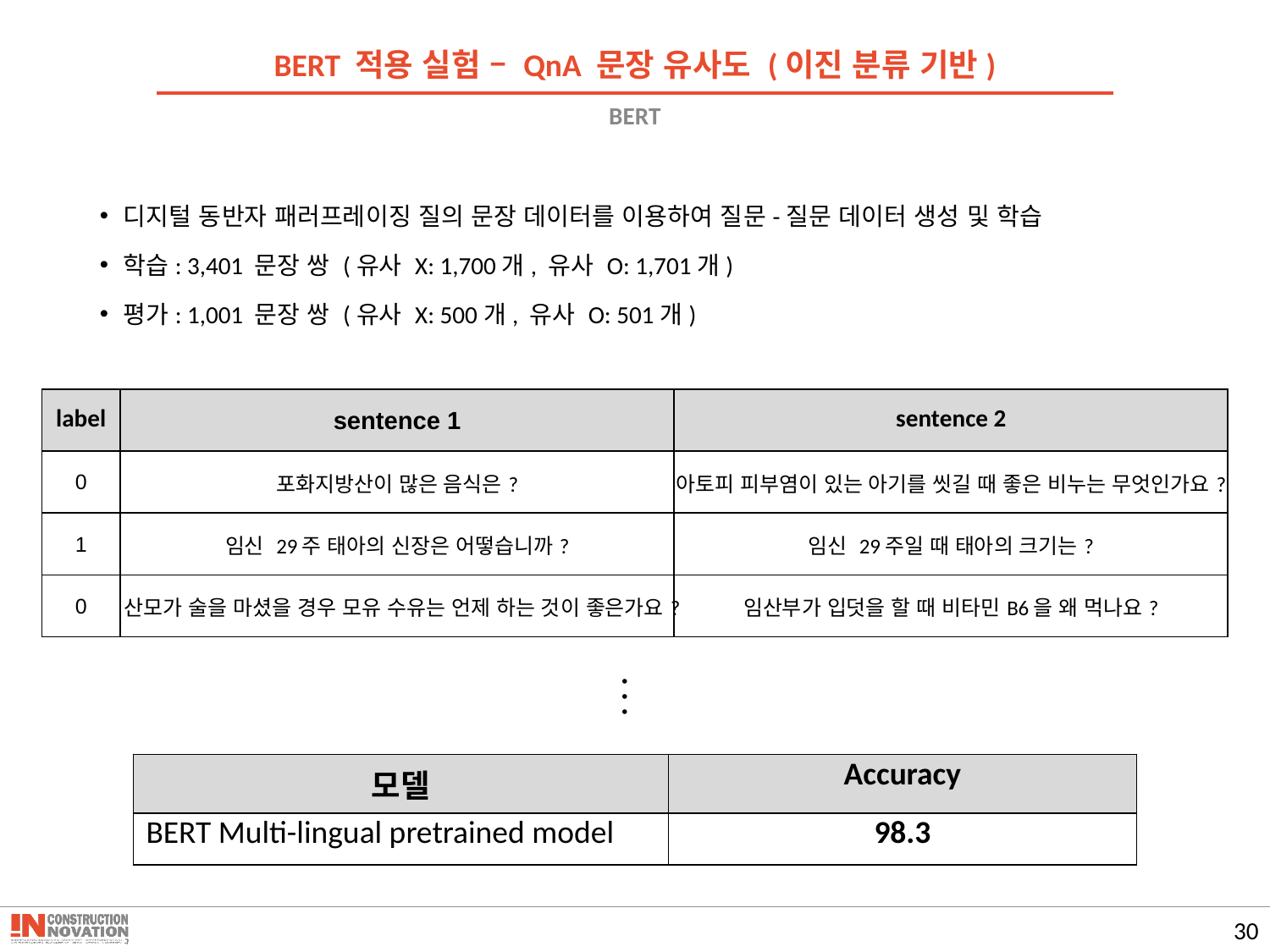

BERT 적용 실험 – QnA 문장 유사도 (이진 분류 기반)
# BERT

디지털 동반자 패러프레이징 질의 문장 데이터를 이용하여 질문-질문 데이터 생성 및 학습
학습: 3,401 문장 쌍 (유사 X: 1,700개, 유사 O: 1,701개)
평가: 1,001 문장 쌍 (유사 X: 500개, 유사 O: 501개)

| label | sentence 1 | sentence 2 |
| --- | --- | --- |
| 0 | 포화지방산이 많은 음식은? | 아토피 피부염이 있는 아기를 씻길 때 좋은 비누는 무엇인가요? |
| 1 | 임신 29주 태아의 신장은 어떻습니까? | 임신 29주일 때 태아의 크기는? |
| 0 | 산모가 술을 마셨을 경우 모유 수유는 언제 하는 것이 좋은가요? | 임산부가 입덧을 할 때 비타민B6을 왜 먹나요? |
. . .
| 모델 | Accuracy |
| --- | --- |
| BERT Multi-lingual pretrained model | 98.3 |